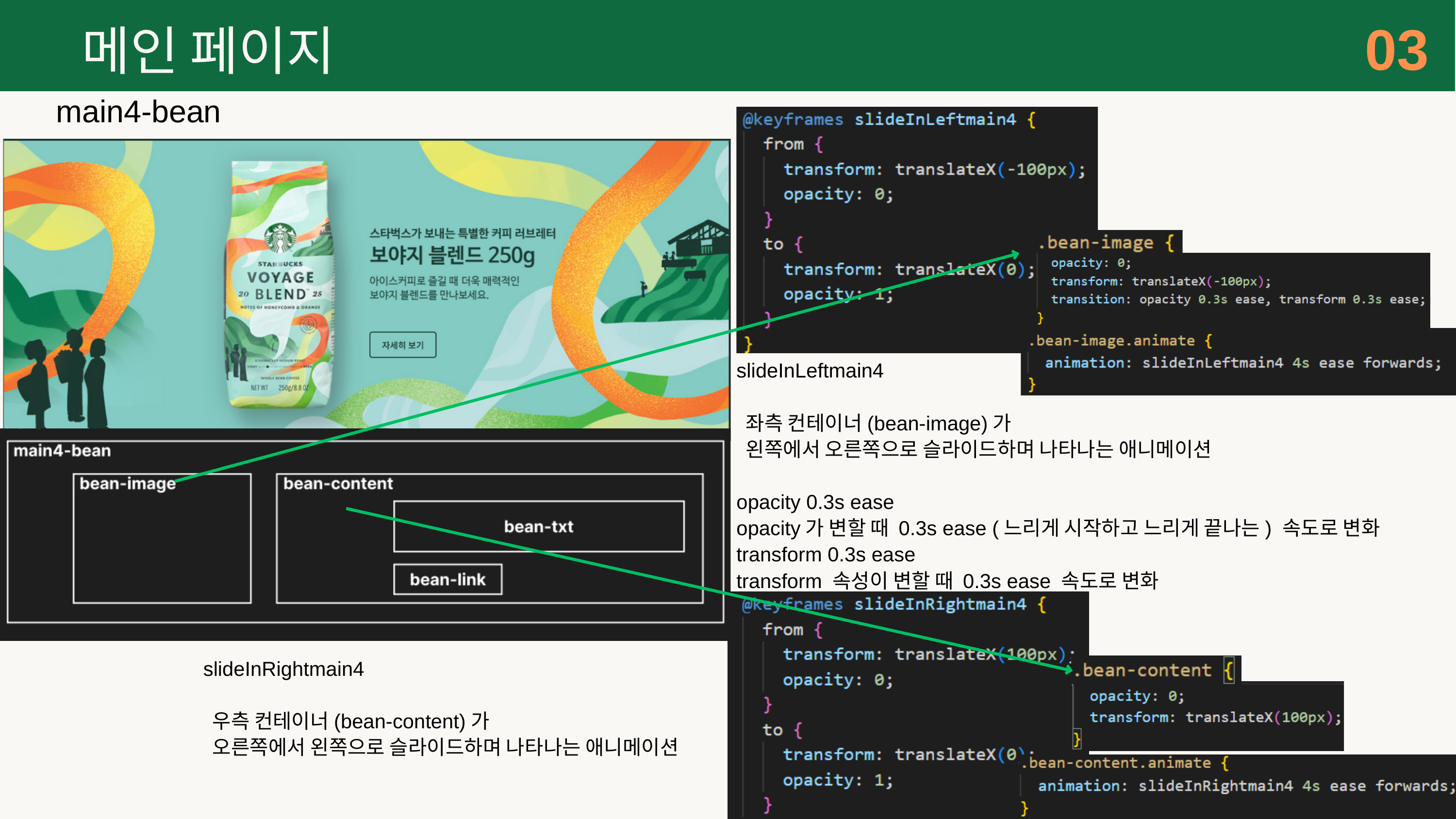

03
메인 페이지
main4-bean

slideInLeftmain4

 좌측 컨테이너(bean-image)가
 왼쪽에서 오른쪽으로 슬라이드하며 나타나는 애니메이션

opacity 0.3s ease
opacity가 변할 때 0.3s ease (느리게 시작하고 느리게 끝나는) 속도로 변화
transform 0.3s ease
transform 속성이 변할 때 0.3s ease 속도로 변화

slideInRightmain4

 우측 컨테이너(bean-content)가
 오른쪽에서 왼쪽으로 슬라이드하며 나타나는 애니메이션